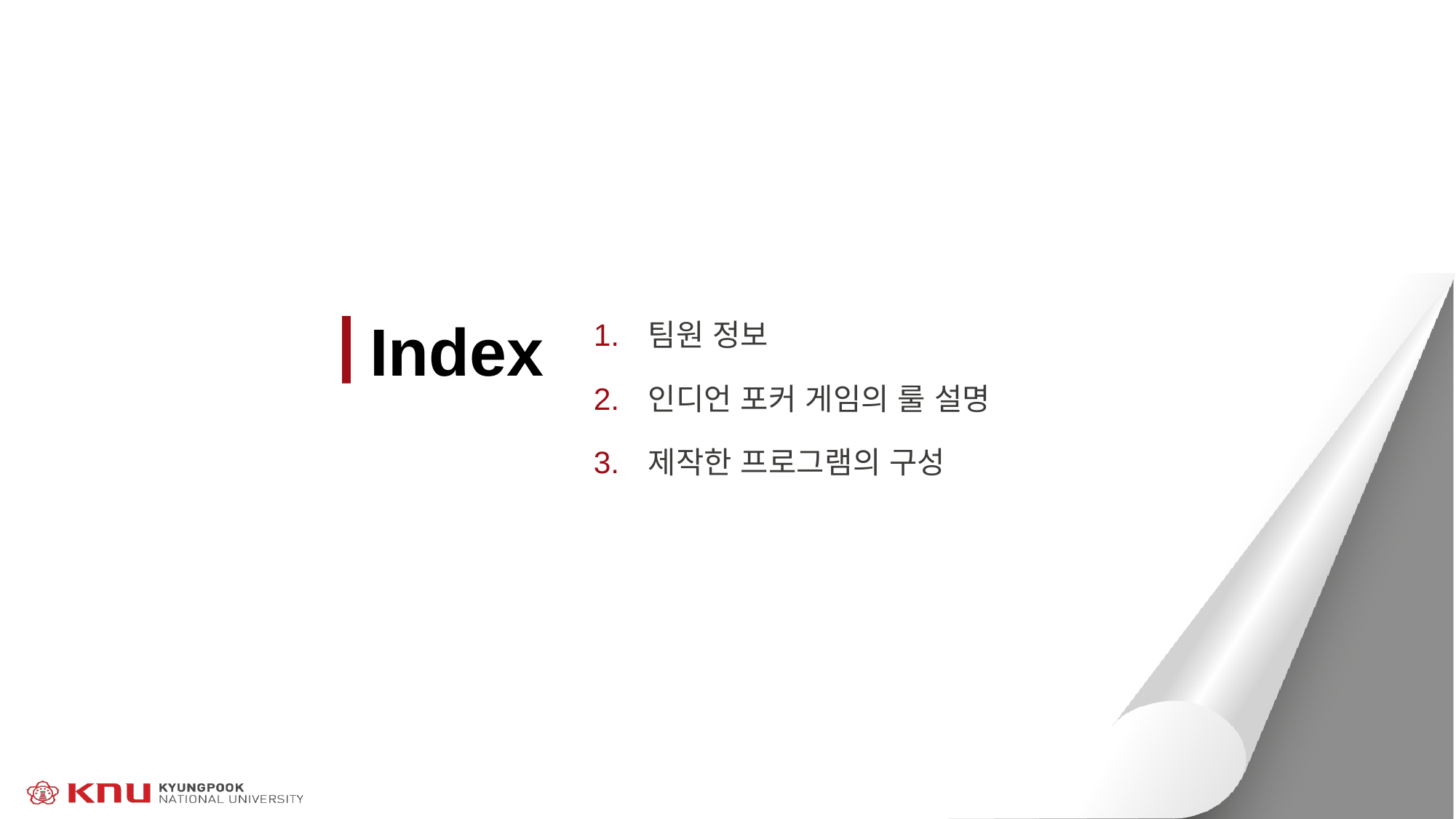

팀원 정보
인디언 포커 게임의 룰 설명
제작한 프로그램의 구성
Index